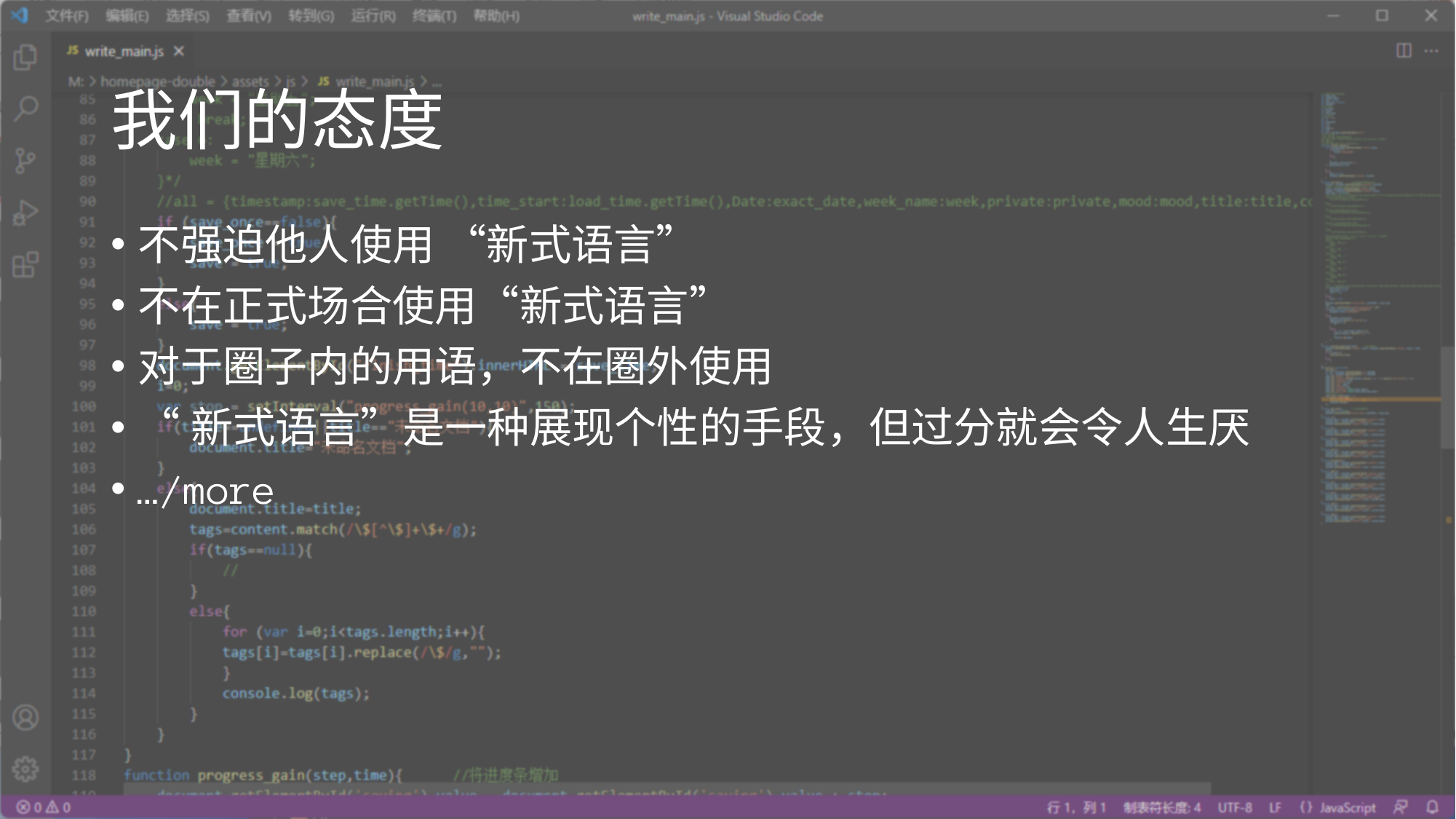

# 我们的态度
不强迫他人使用 “新式语言”
不在正式场合使用“新式语言”
对于圈子内的用语，不在圈外使用
“新式语言”是一种展现个性的手段，但过分就会令人生厌
…/more